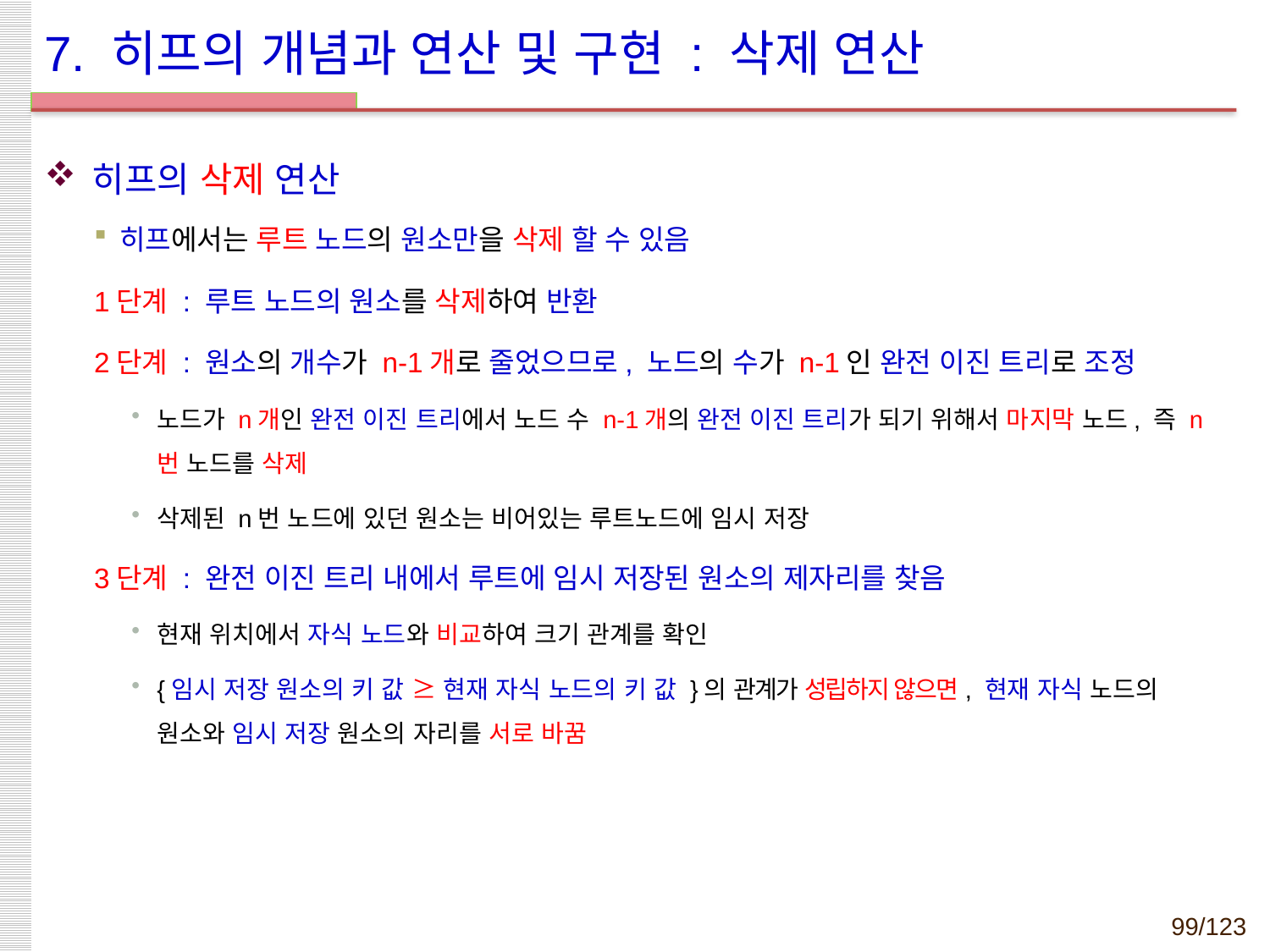

# 7. 히프의 개념과 연산 및 구현 : 삭제 연산
히프의 삭제 연산
히프에서는 루트 노드의 원소만을 삭제 할 수 있음
1단계 : 루트 노드의 원소를 삭제하여 반환
2단계 : 원소의 개수가 n-1개로 줄었으므로, 노드의 수가 n-1인 완전 이진 트리로 조정
노드가 n개인 완전 이진 트리에서 노드 수 n-1개의 완전 이진 트리가 되기 위해서 마지막 노드, 즉 n번 노드를 삭제
삭제된 n번 노드에 있던 원소는 비어있는 루트노드에 임시 저장
3단계 : 완전 이진 트리 내에서 루트에 임시 저장된 원소의 제자리를 찾음
현재 위치에서 자식 노드와 비교하여 크기 관계를 확인
{임시 저장 원소의 키 값 ≥ 현재 자식 노드의 키 값 }의 관계가 성립하지 않으면, 현재 자식 노드의 원소와 임시 저장 원소의 자리를 서로 바꿈